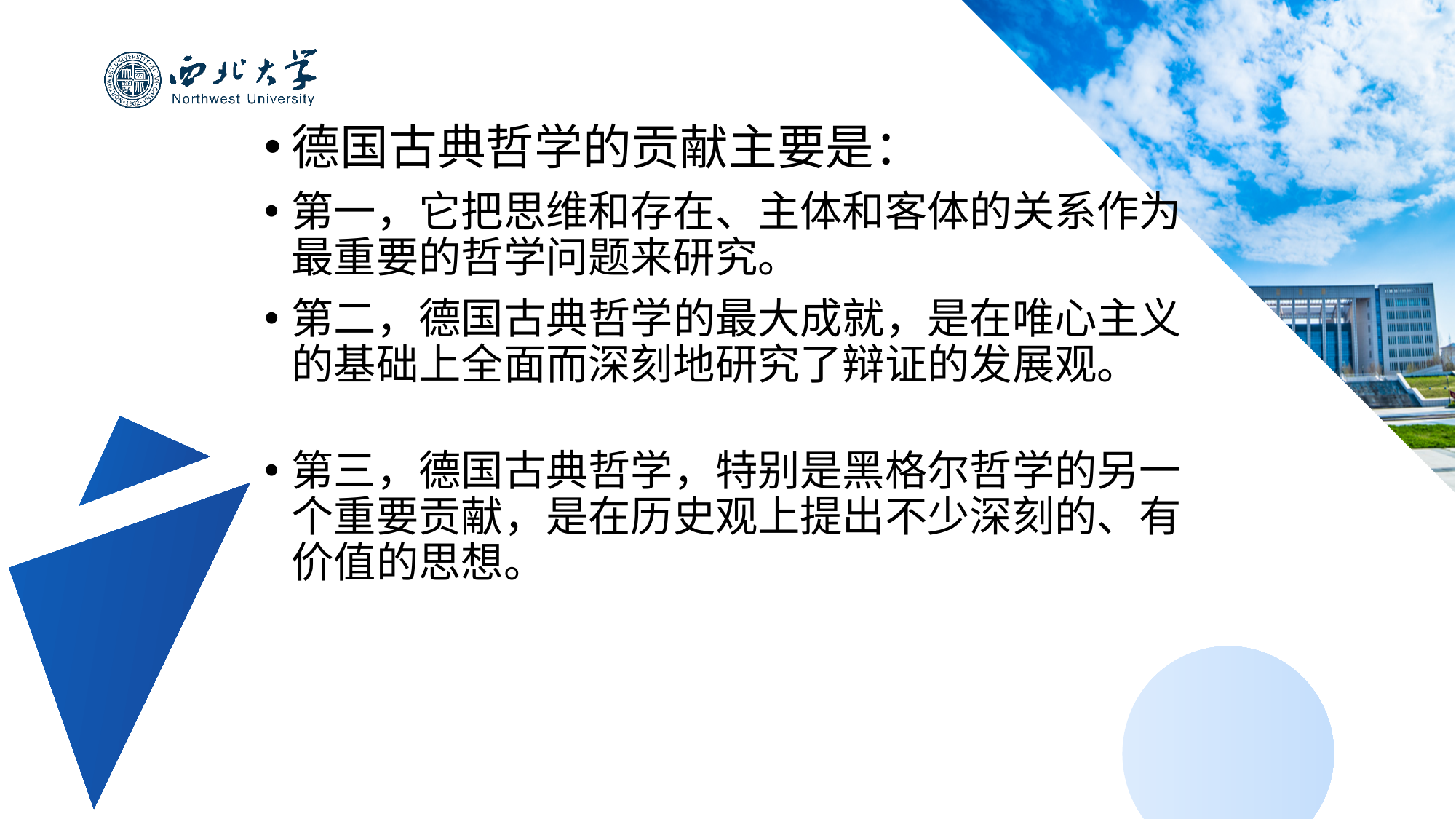

德国古典哲学的贡献主要是：
第一，它把思维和存在、主体和客体的关系作为最重要的哲学问题来研究。
第二，德国古典哲学的最大成就，是在唯心主义的基础上全面而深刻地研究了辩证的发展观。
第三，德国古典哲学，特别是黑格尔哲学的另一个重要贡献，是在历史观上提出不少深刻的、有价值的思想。